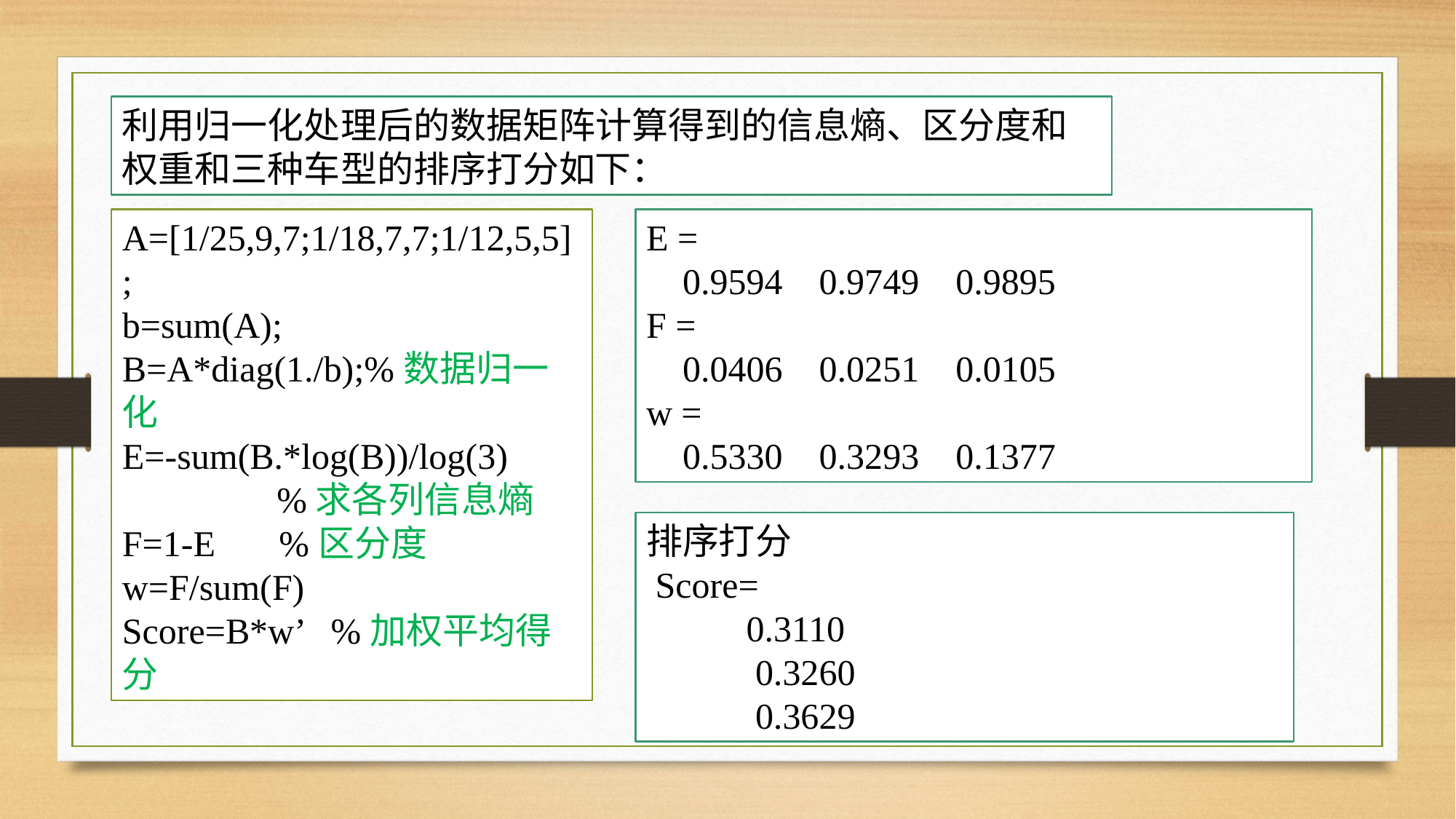

利用归一化处理后的数据矩阵计算得到的信息熵、区分度和权重和三种车型的排序打分如下：
A=[1/25,9,7;1/18,7,7;1/12,5,5];
b=sum(A);
B=A*diag(1./b);%数据归一化
E=-sum(B.*log(B))/log(3)
                 %求各列信息熵
F=1-E       %区分度
w=F/sum(F)
Score=B*w’   %加权平均得分
E =
    0.9594    0.9749    0.9895
F =
    0.0406    0.0251    0.0105
w =
    0.5330    0.3293    0.1377
排序打分
 Score=
           0.3110
            0.3260
            0.3629